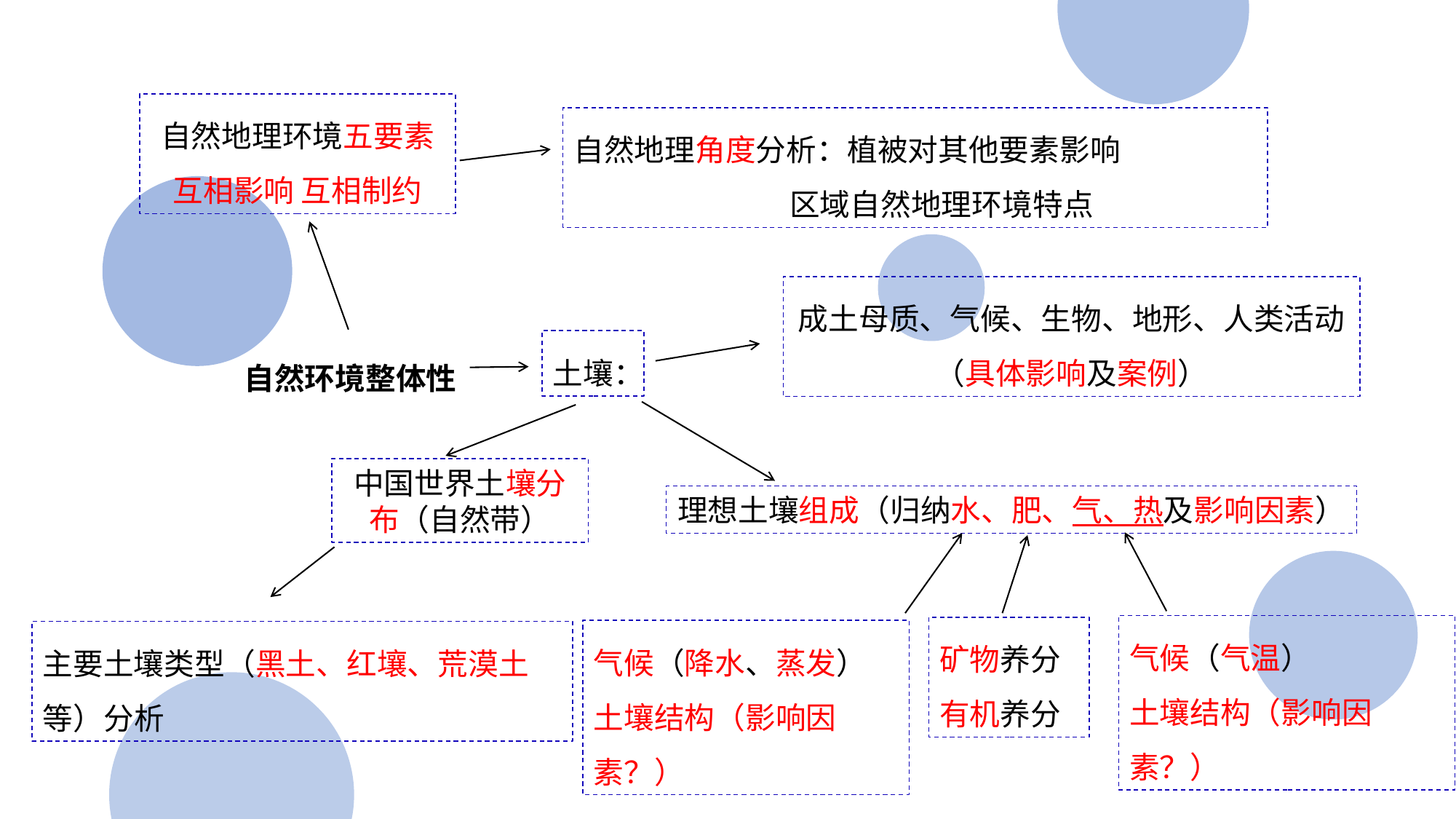

自然地理环境五要素
互相影响 互相制约
自然地理角度分析：植被对其他要素影响
                               区域自然地理环境特点

成土母质、气候、生物、地形、人类活动（具体影响及案例）
土壤：
自然环境整体性
中国世界土壤分布（自然带）
理想土壤组成（归纳水、肥、气、热及影响因素）

气候（气温）
土壤结构（影响因素？）
矿物养分
有机养分
气候（降水、蒸发）
土壤结构（影响因素？）
主要土壤类型（黑土、红壤、荒漠土等）分析